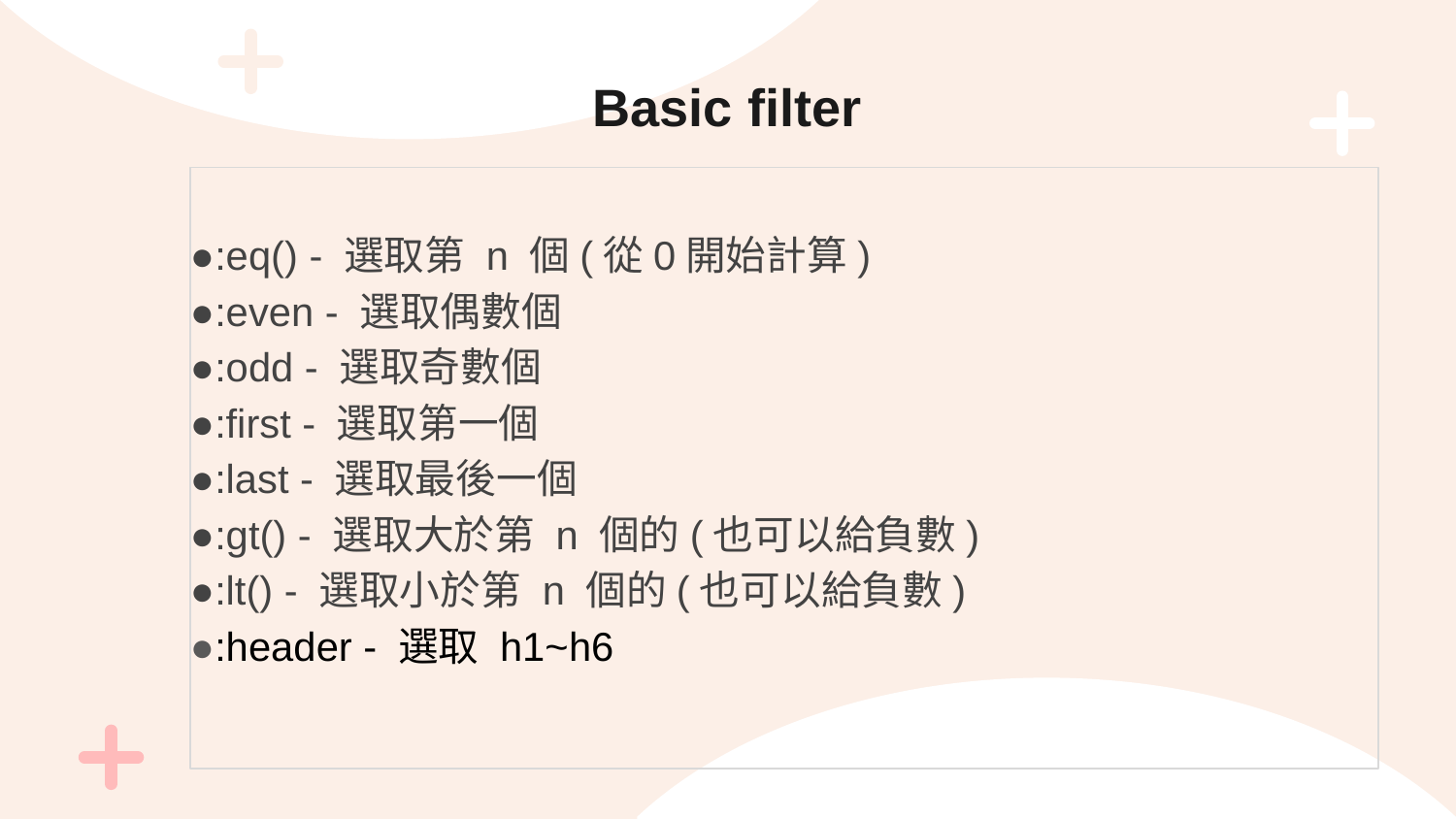

# Basic filter
●:eq() - 選取第 n 個(從0開始計算)
●:even - 選取偶數個
●:odd - 選取奇數個
●:first - 選取第一個
●:last - 選取最後一個
●:gt() - 選取大於第 n 個的(也可以給負數)
●:lt() - 選取小於第 n 個的(也可以給負數)
●:header - 選取 h1~h6